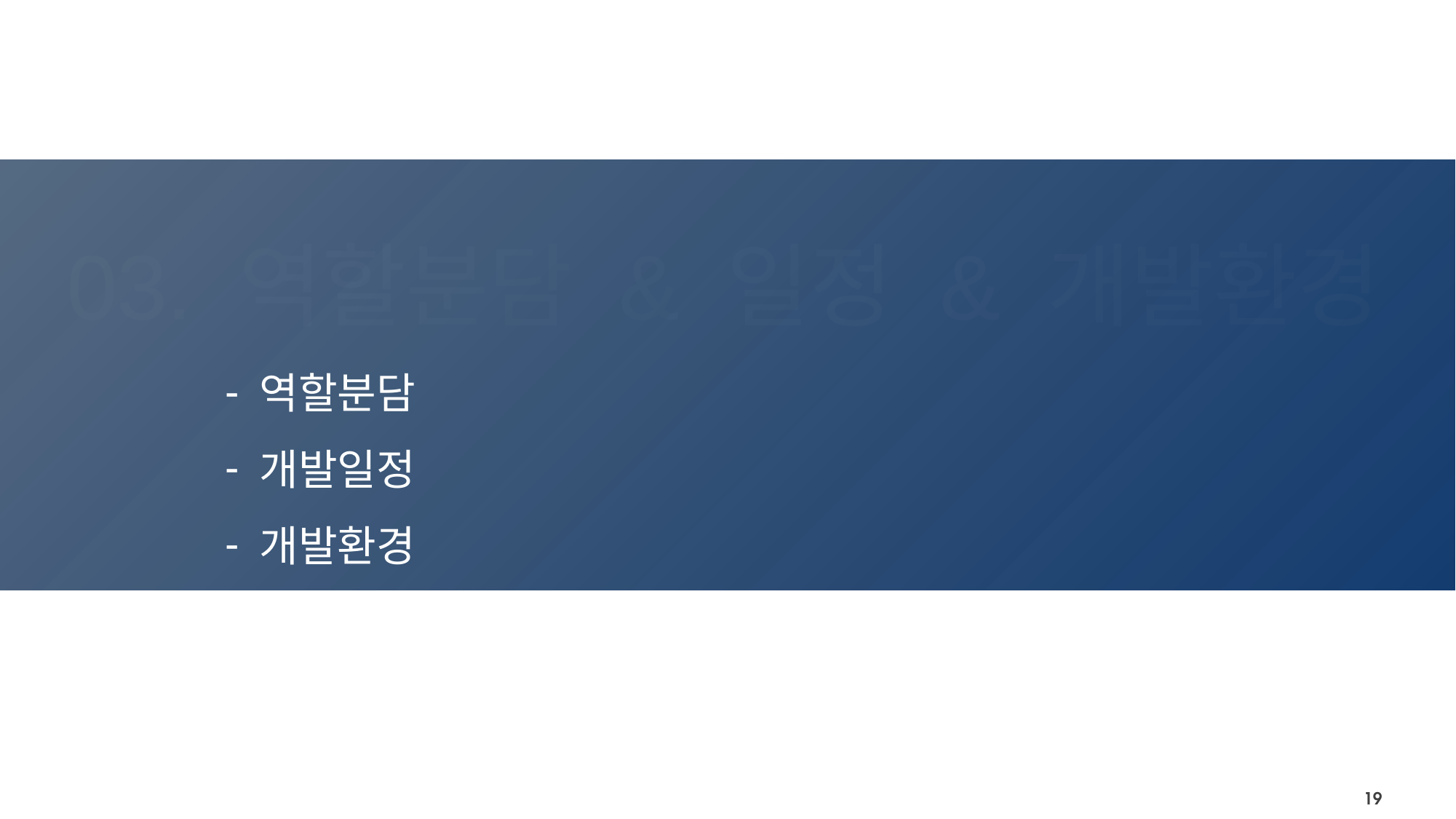

03. 역할분담 & 일정 & 개발환경
역할분담
개발일정
개발환경